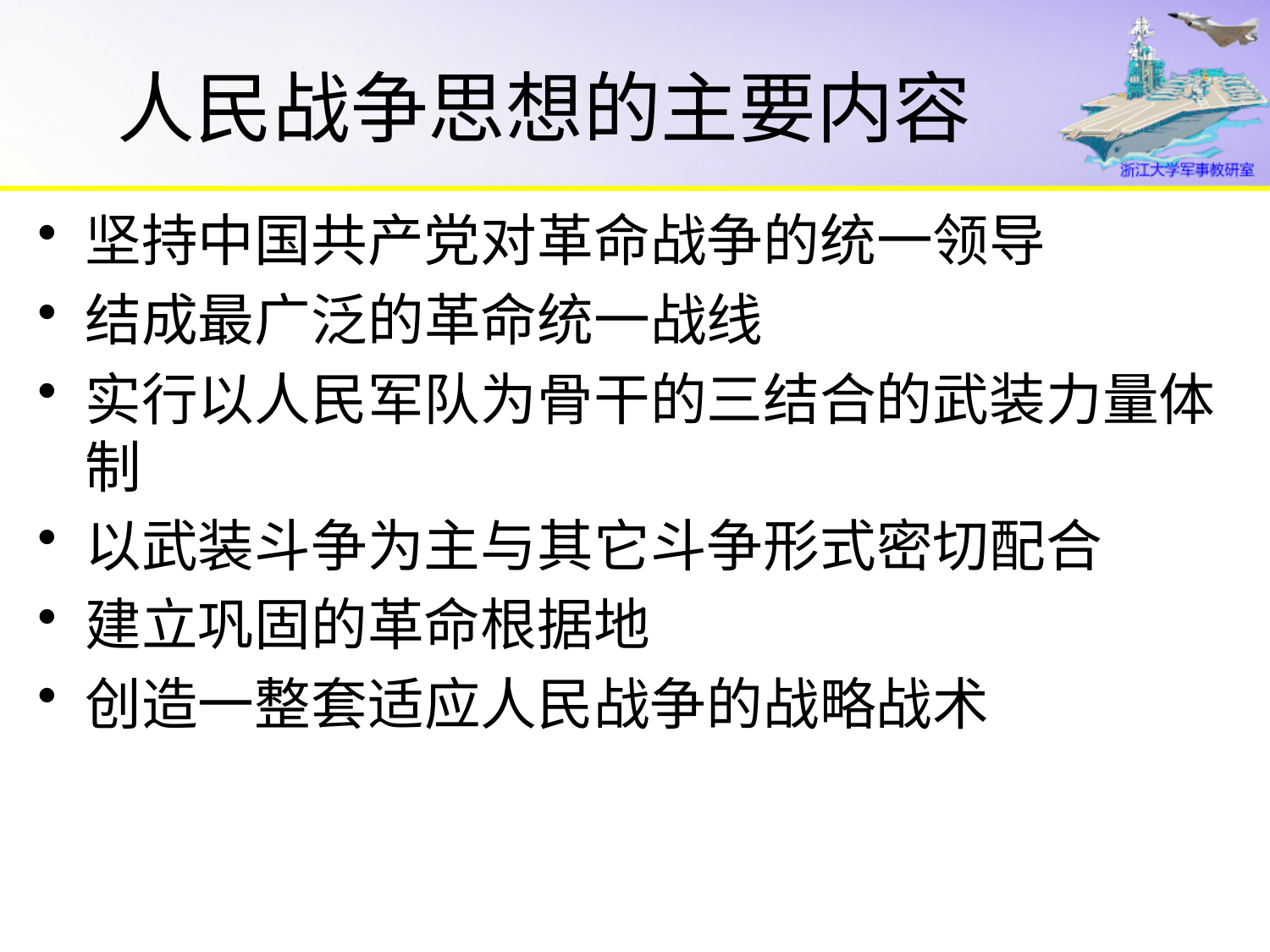

# 人民战争思想的主要内容
坚持中国共产党对革命战争的统一领导
结成最广泛的革命统一战线
实行以人民军队为骨干的三结合的武装力量体制
以武装斗争为主与其它斗争形式密切配合
建立巩固的革命根据地
创造一整套适应人民战争的战略战术